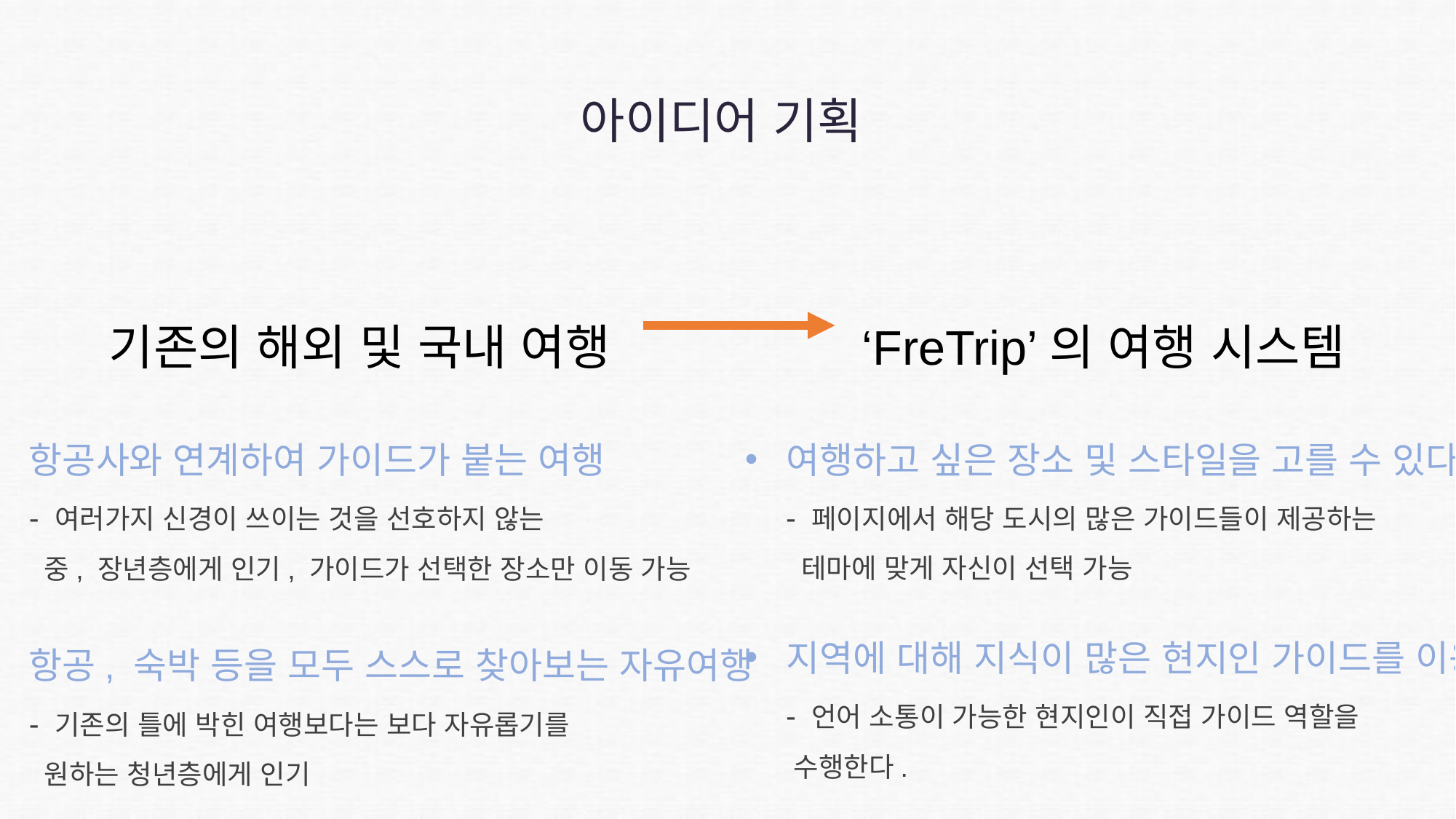

아이디어 기획

기존의 해외 및 국내 여행
‘FreTrip’의 여행 시스템
항공사와 연계하여 가이드가 붙는 여행
- 여러가지 신경이 쓰이는 것을 선호하지 않는
  중, 장년층에게 인기, 가이드가 선택한 장소만 이동 가능

항공, 숙박 등을 모두 스스로 찾아보는 자유여행
- 기존의 틀에 박힌 여행보다는 보다 자유롭기를
  원하는 청년층에게 인기
여행하고 싶은 장소 및 스타일을 고를 수 있다
- 페이지에서 해당 도시의 많은 가이드들이 제공하는
  테마에 맞게 자신이 선택 가능

지역에 대해 지식이 많은 현지인 가이드를 이용
- 언어 소통이 가능한 현지인이 직접 가이드 역할을
 수행한다.